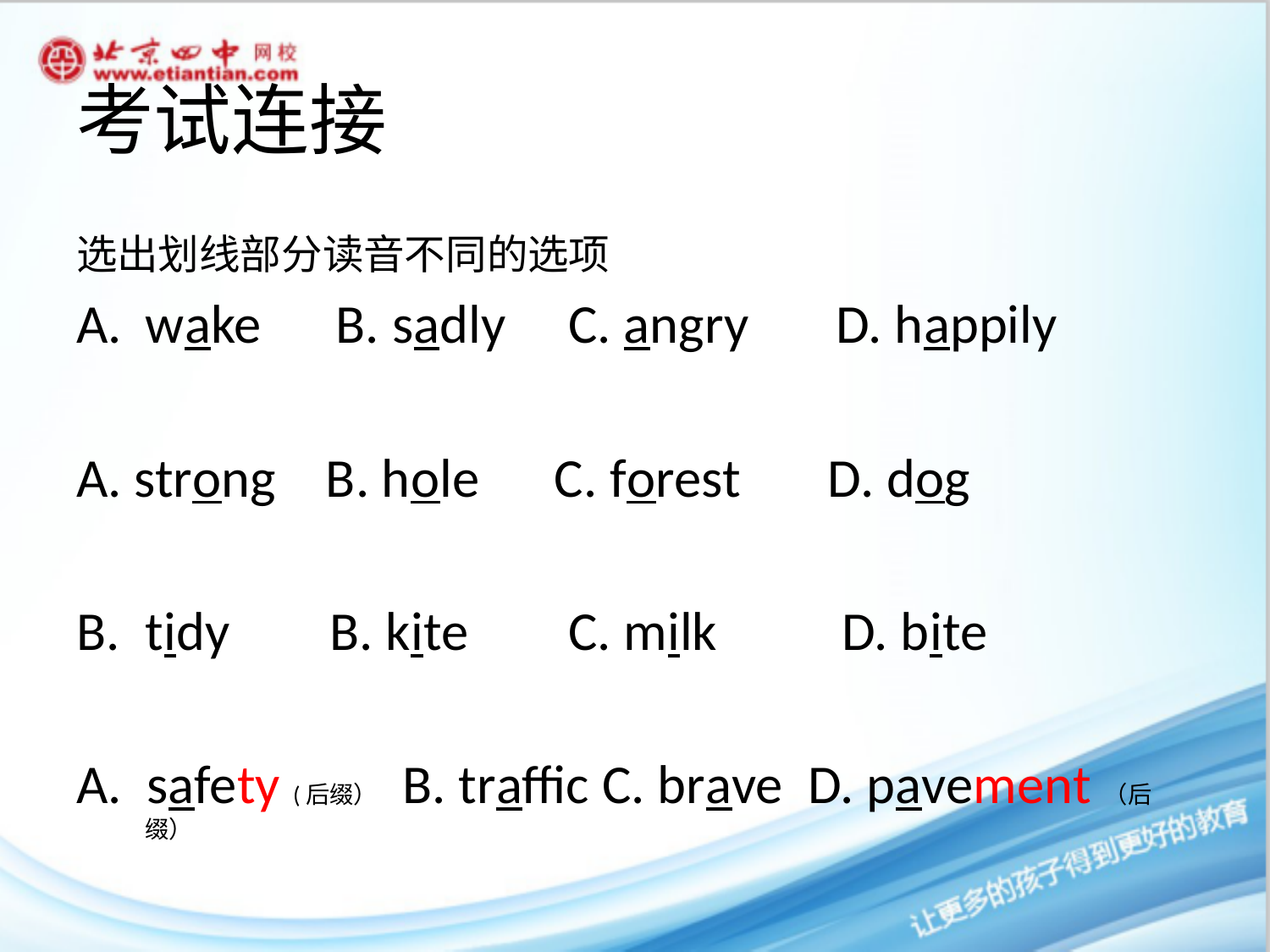

# 考试连接
选出划线部分读音不同的选项
wake      B. sadly     C. angry       D. happily

A. strong    B. hole      C. forest       D. dog

tidy        B. kite        C. milk          D. bite

A.  safety (后缀） B. traffic C. brave  D. pavement（后缀）